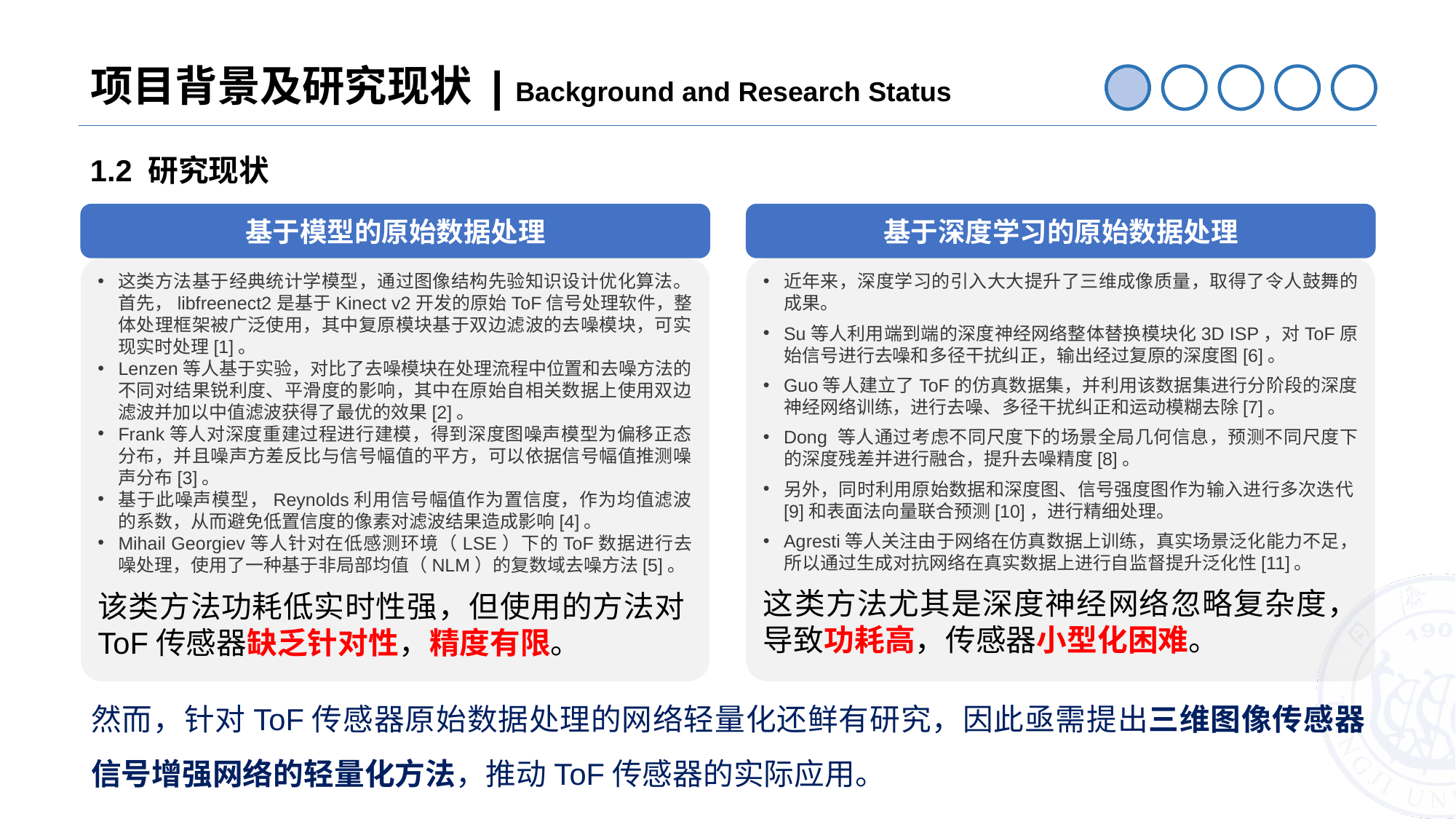

项目背景及研究现状 | Background and Research Status

1.2 研究现状
基于模型的原始数据处理
基于深度学习的原始数据处理
这类方法基于经典统计学模型，通过图像结构先验知识设计优化算法。首先，libfreenect2是基于Kinect v2开发的原始ToF信号处理软件，整体处理框架被广泛使用，其中复原模块基于双边滤波的去噪模块，可实现实时处理[1]。
Lenzen等人基于实验，对比了去噪模块在处理流程中位置和去噪方法的不同对结果锐利度、平滑度的影响，其中在原始自相关数据上使用双边滤波并加以中值滤波获得了最优的效果[2]。
Frank等人对深度重建过程进行建模，得到深度图噪声模型为偏移正态分布，并且噪声方差反比与信号幅值的平方，可以依据信号幅值推测噪声分布[3]。
基于此噪声模型，Reynolds利用信号幅值作为置信度，作为均值滤波的系数，从而避免低置信度的像素对滤波结果造成影响[4]。
Mihail Georgiev等人针对在低感测环境（LSE）下的ToF数据进行去噪处理，使用了一种基于非局部均值（NLM）的复数域去噪方法[5]。
该类方法功耗低实时性强，但使用的方法对ToF传感器缺乏针对性，精度有限。
近年来，深度学习的引入大大提升了三维成像质量，取得了令人鼓舞的成果。
Su等人利用端到端的深度神经网络整体替换模块化3D ISP，对ToF原始信号进行去噪和多径干扰纠正，输出经过复原的深度图[6]。
Guo等人建立了ToF的仿真数据集，并利用该数据集进行分阶段的深度神经网络训练，进行去噪、多径干扰纠正和运动模糊去除[7]。
Dong 等人通过考虑不同尺度下的场景全局几何信息，预测不同尺度下的深度残差并进行融合，提升去噪精度[8]。
另外，同时利用原始数据和深度图、信号强度图作为输入进行多次迭代[9]和表面法向量联合预测[10]，进行精细处理。
Agresti等人关注由于网络在仿真数据上训练，真实场景泛化能力不足，所以通过生成对抗网络在真实数据上进行自监督提升泛化性[11]。
这类方法尤其是深度神经网络忽略复杂度，导致功耗高，传感器小型化困难。
然而，针对ToF传感器原始数据处理的网络轻量化还鲜有研究，因此亟需提出三维图像传感器信号增强网络的轻量化方法，推动ToF传感器的实际应用。